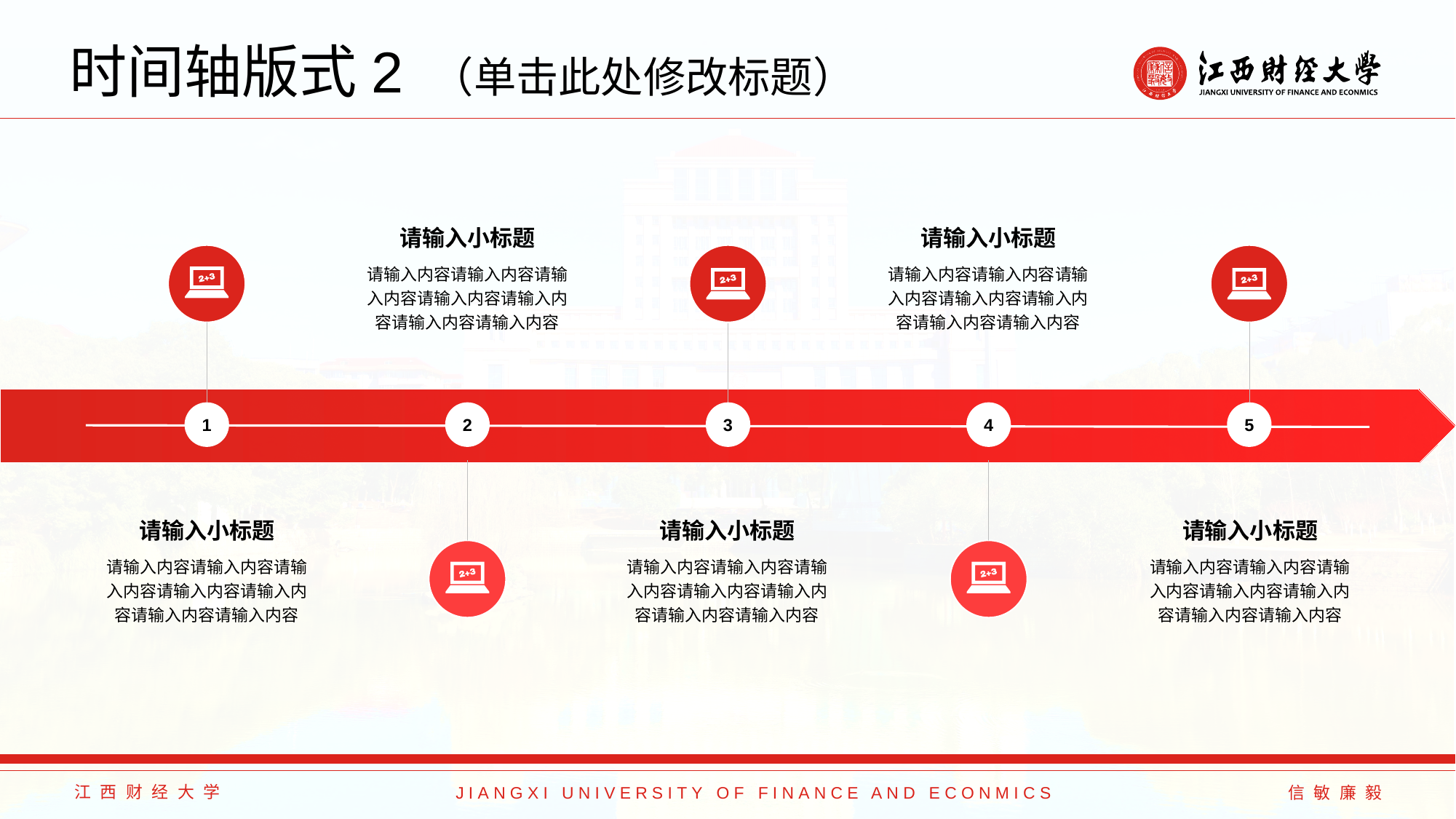

# 时间轴版式2 （单击此处修改标题）
请输入小标题
请输入内容请输入内容请输入内容请输入内容请输入内容请输入内容请输入内容
请输入小标题
请输入内容请输入内容请输入内容请输入内容请输入内容请输入内容请输入内容

1
2
3
4
5

请输入小标题
请输入内容请输入内容请输入内容请输入内容请输入内容请输入内容请输入内容
请输入小标题
请输入内容请输入内容请输入内容请输入内容请输入内容请输入内容请输入内容
请输入小标题
请输入内容请输入内容请输入内容请输入内容请输入内容请输入内容请输入内容